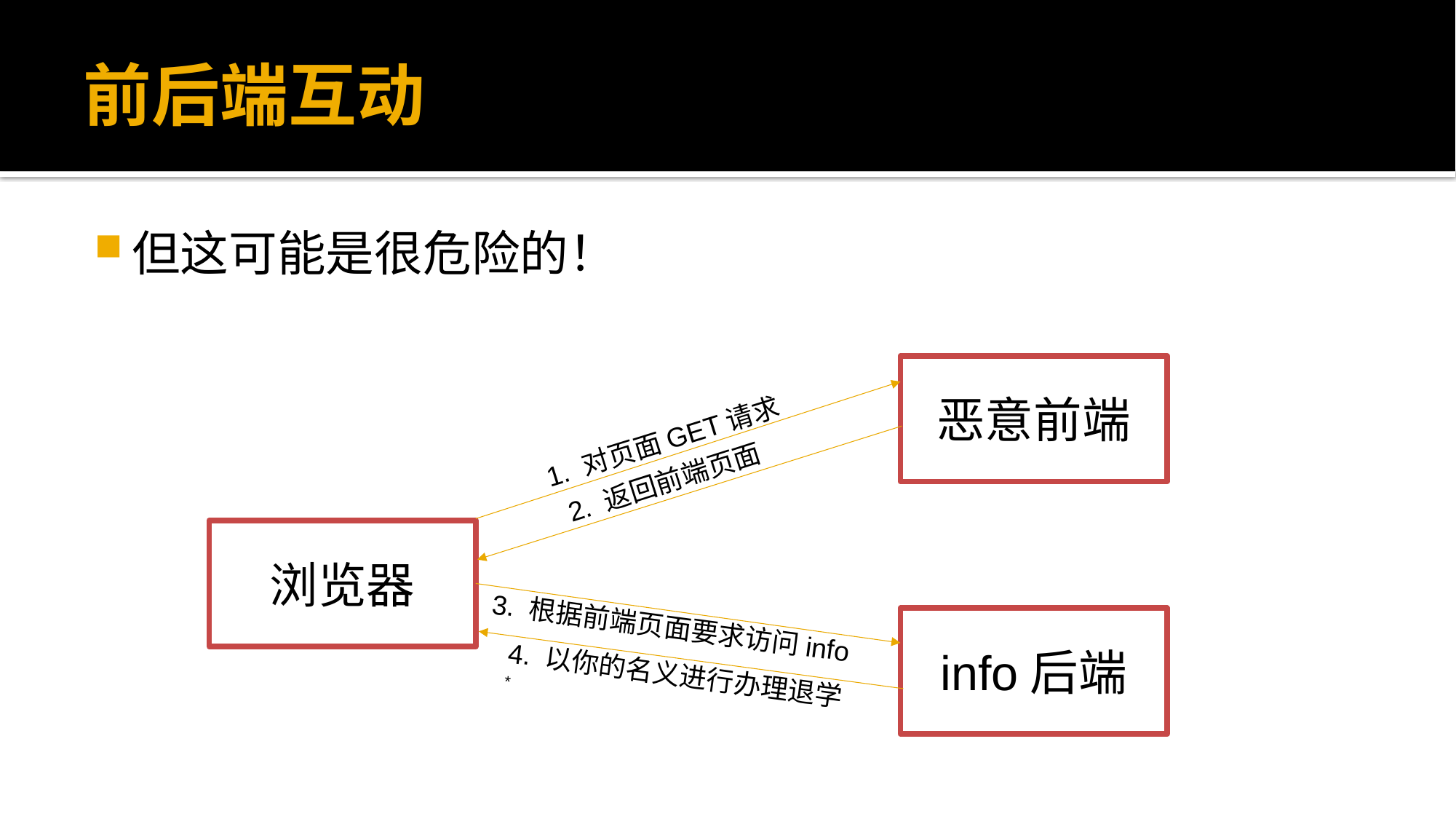

# 前后端互动
但这可能是很危险的！
恶意前端
1. 对页面GET请求
2. 返回前端页面
浏览器
info后端
3. 根据前端页面要求访问info
4. 以你的名义进行办理退学*